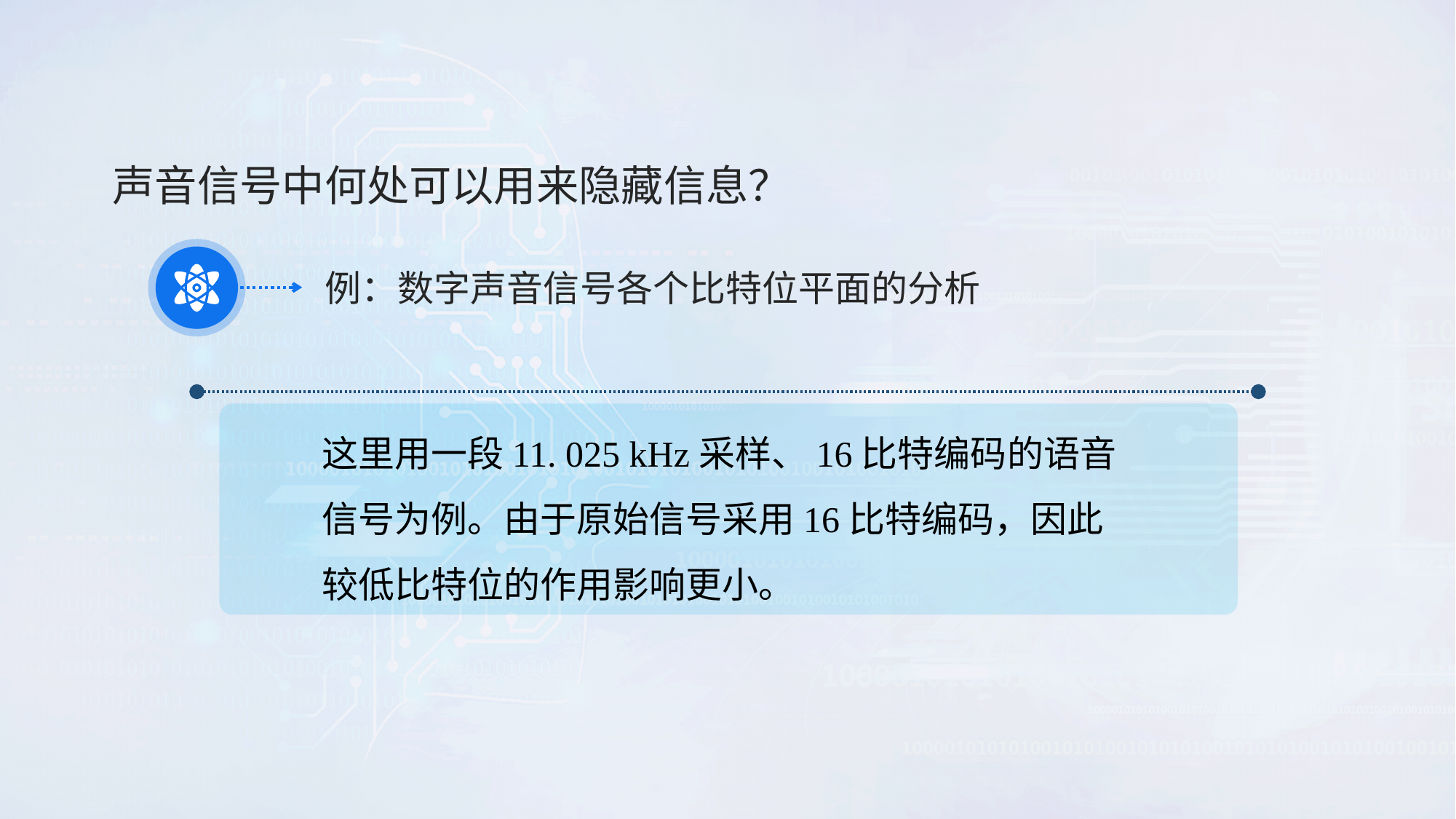

声音信号中何处可以用来隐藏信息？

例：数字声音信号各个比特位平面的分析

这里用一段11. 025 kHz采样、16比特编码的语音信号为例。由于原始信号采用16比特编码，因此较低比特位的作用影响更小。